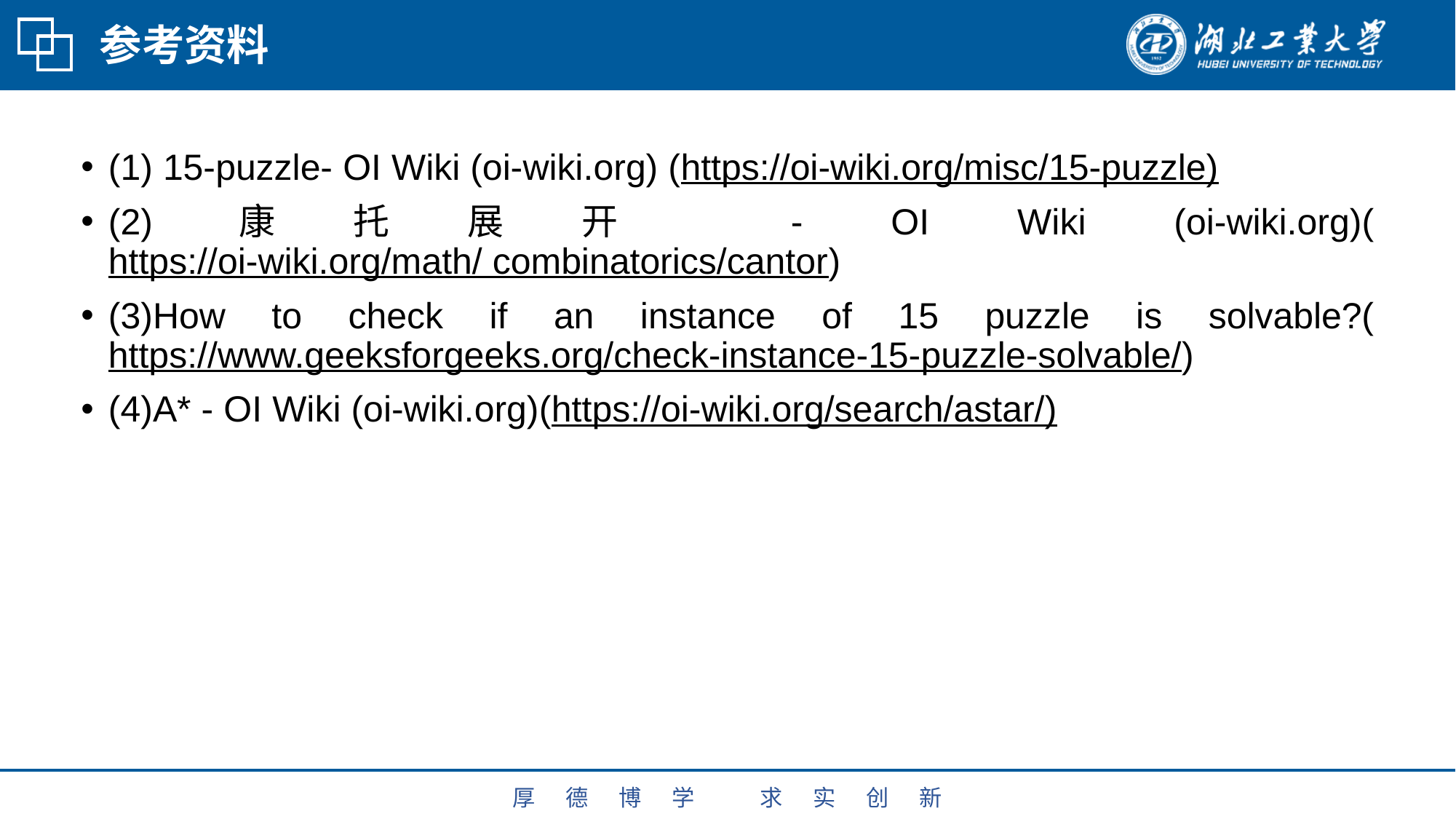

# 参考资料
(1) 15-puzzle- OI Wiki (oi-wiki.org) (https://oi-wiki.org/misc/15-puzzle)
(2)康托展开 - OI Wiki (oi-wiki.org)(https://oi-wiki.org/math/ combinatorics/cantor)
(3)How to check if an instance of 15 puzzle is solvable?( https://www.geeksforgeeks.org/check-instance-15-puzzle-solvable/)
(4)A* - OI Wiki (oi-wiki.org)(https://oi-wiki.org/search/astar/)